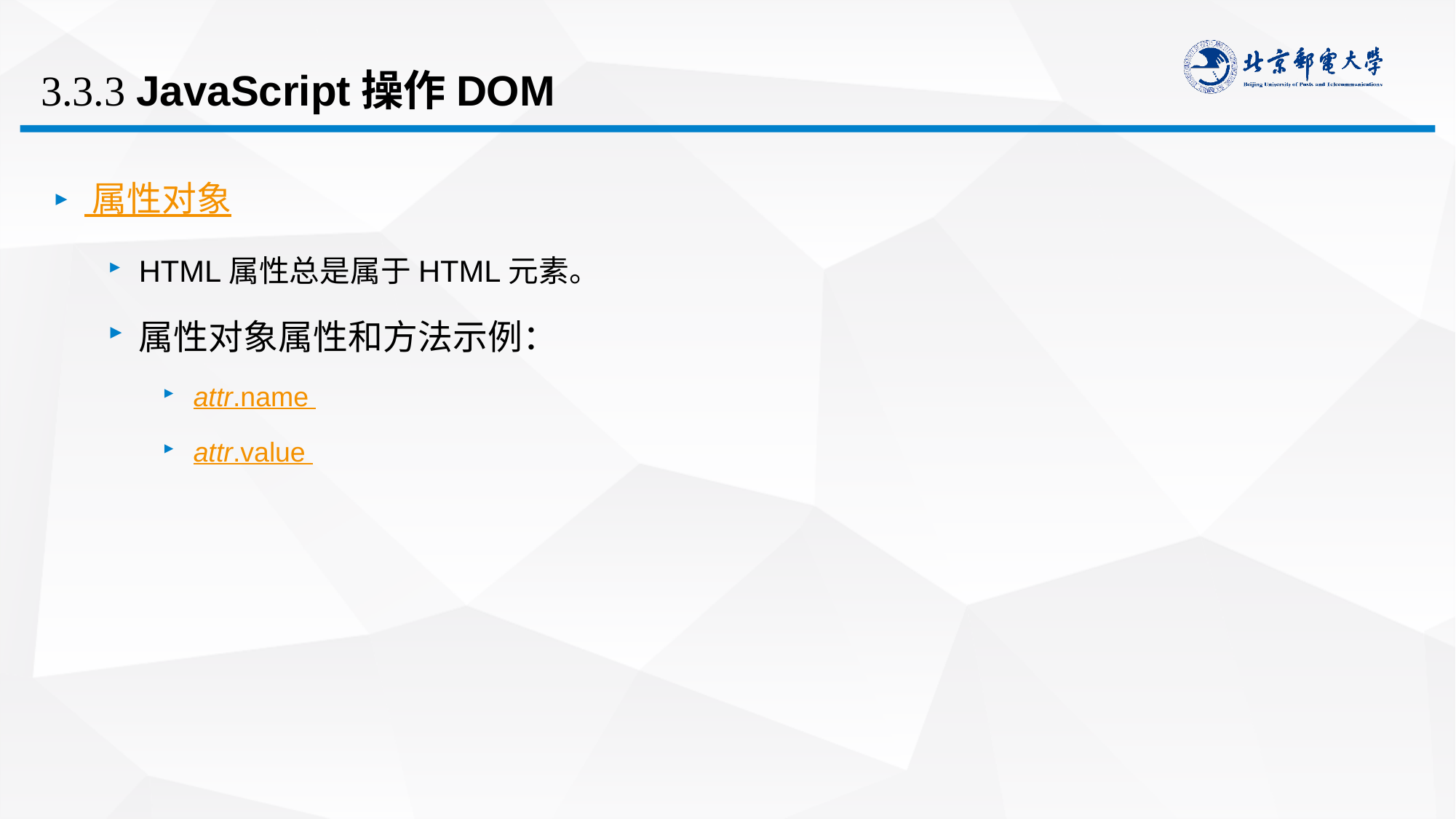

# 3.3.3 JavaScript操作DOM
 属性对象
HTML属性总是属于HTML元素。
属性对象属性和方法示例：
attr.name
attr.value